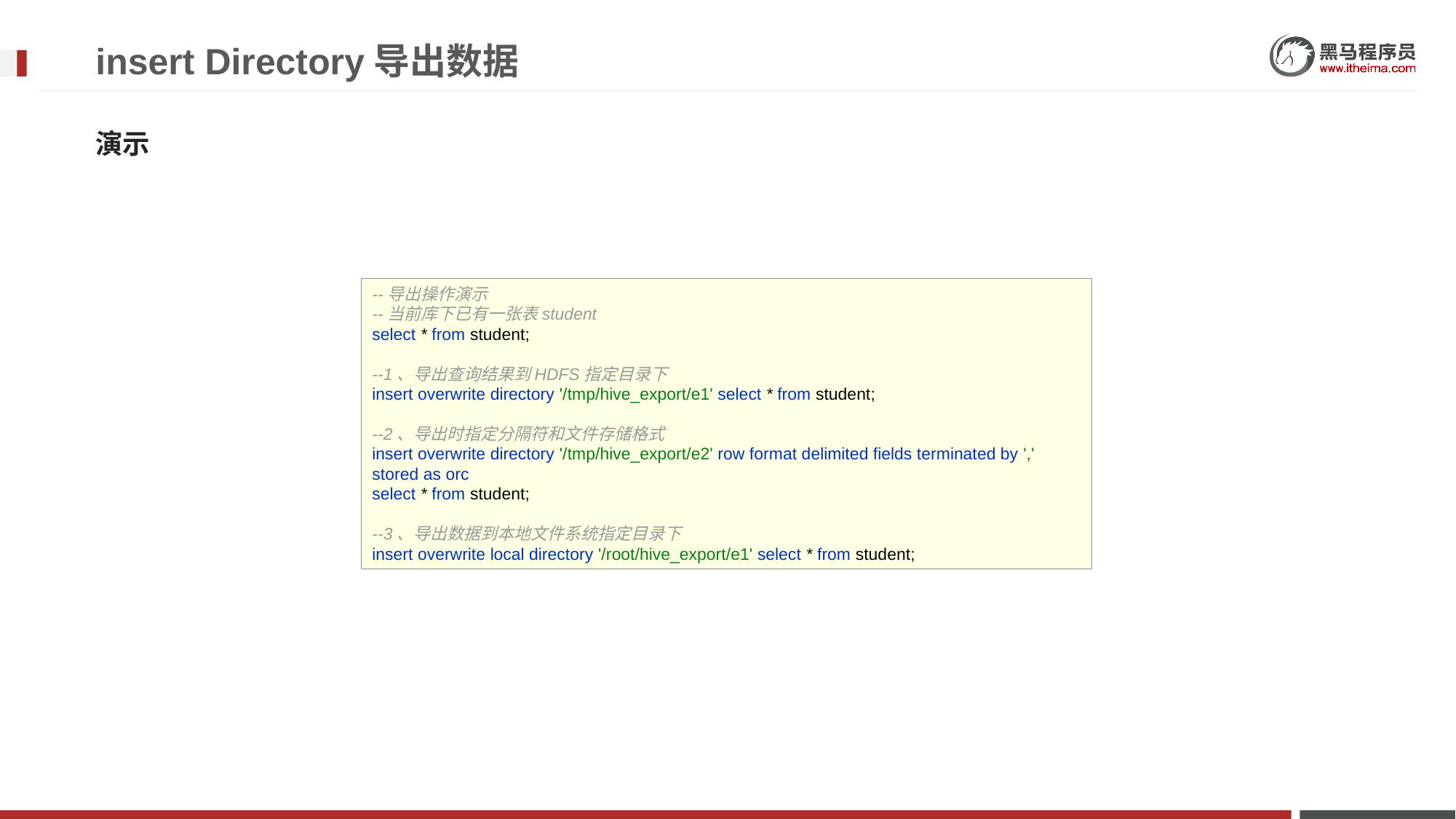

# insert Directory导出数据
演示
--导出操作演示
--当前库下已有一张表student
select * from student;
--1、导出查询结果到HDFS指定目录下
insert overwrite directory '/tmp/hive_export/e1' select * from student;
--2、导出时指定分隔符和文件存储格式
insert overwrite directory '/tmp/hive_export/e2' row format delimited fields terminated by ','
stored as orc
select * from student;
--3、导出数据到本地文件系统指定目录下
insert overwrite local directory '/root/hive_export/e1' select * from student;